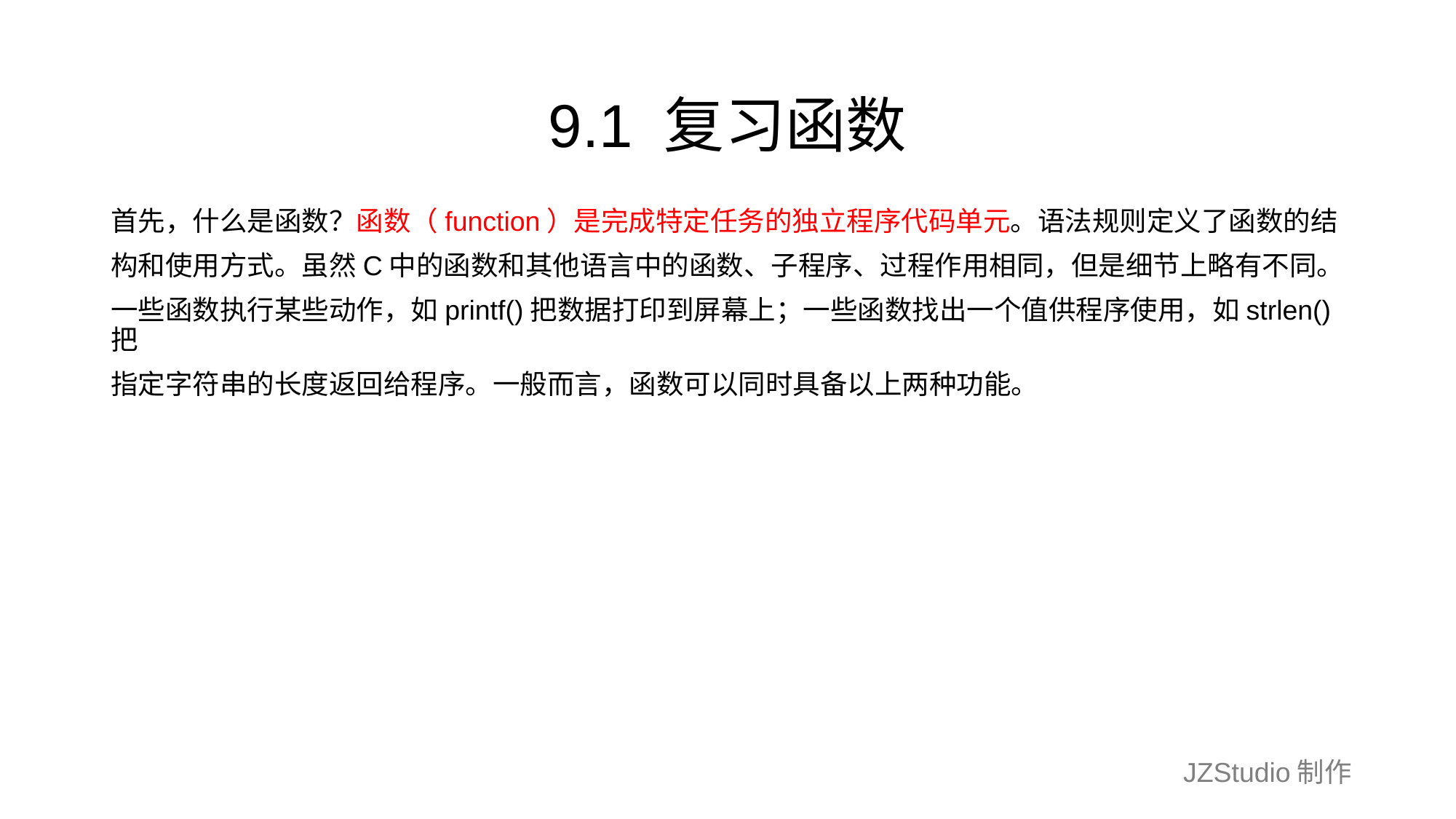

# 9.1 复习函数
首先，什么是函数？函数（function）是完成特定任务的独立程序代码单元。语法规则定义了函数的结
构和使用方式。虽然C中的函数和其他语言中的函数、子程序、过程作用相同，但是细节上略有不同。
一些函数执行某些动作，如printf()把数据打印到屏幕上；一些函数找出一个值供程序使用，如strlen()把
指定字符串的长度返回给程序。一般而言，函数可以同时具备以上两种功能。